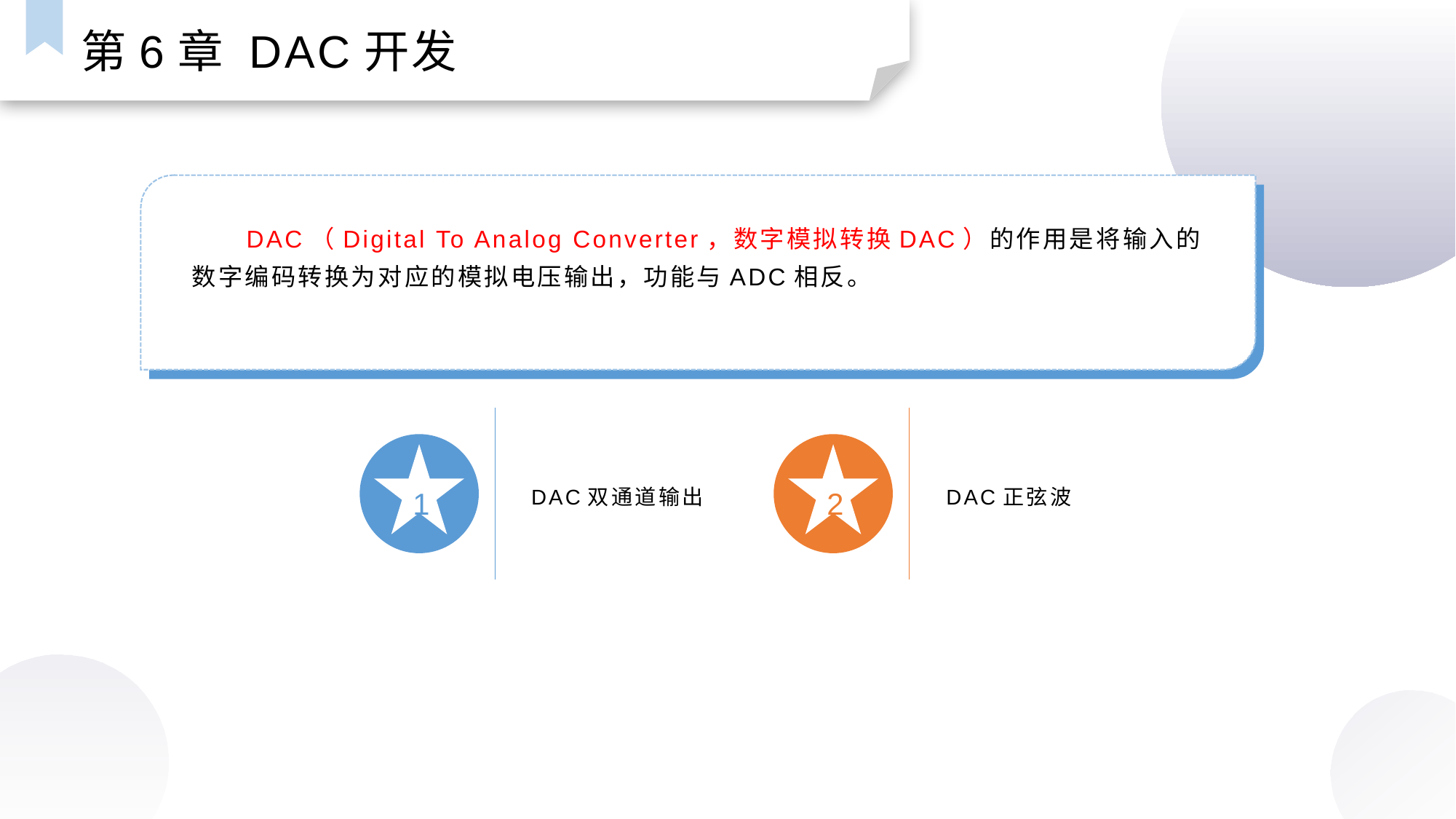

第6章 DAC开发

DAC（Digital To Analog Converter，数字模拟转换DAC）的作用是将输入的数字编码转换为对应的模拟电压输出，功能与ADC相反。
DAC双通道输出
DAC正弦波

1
2